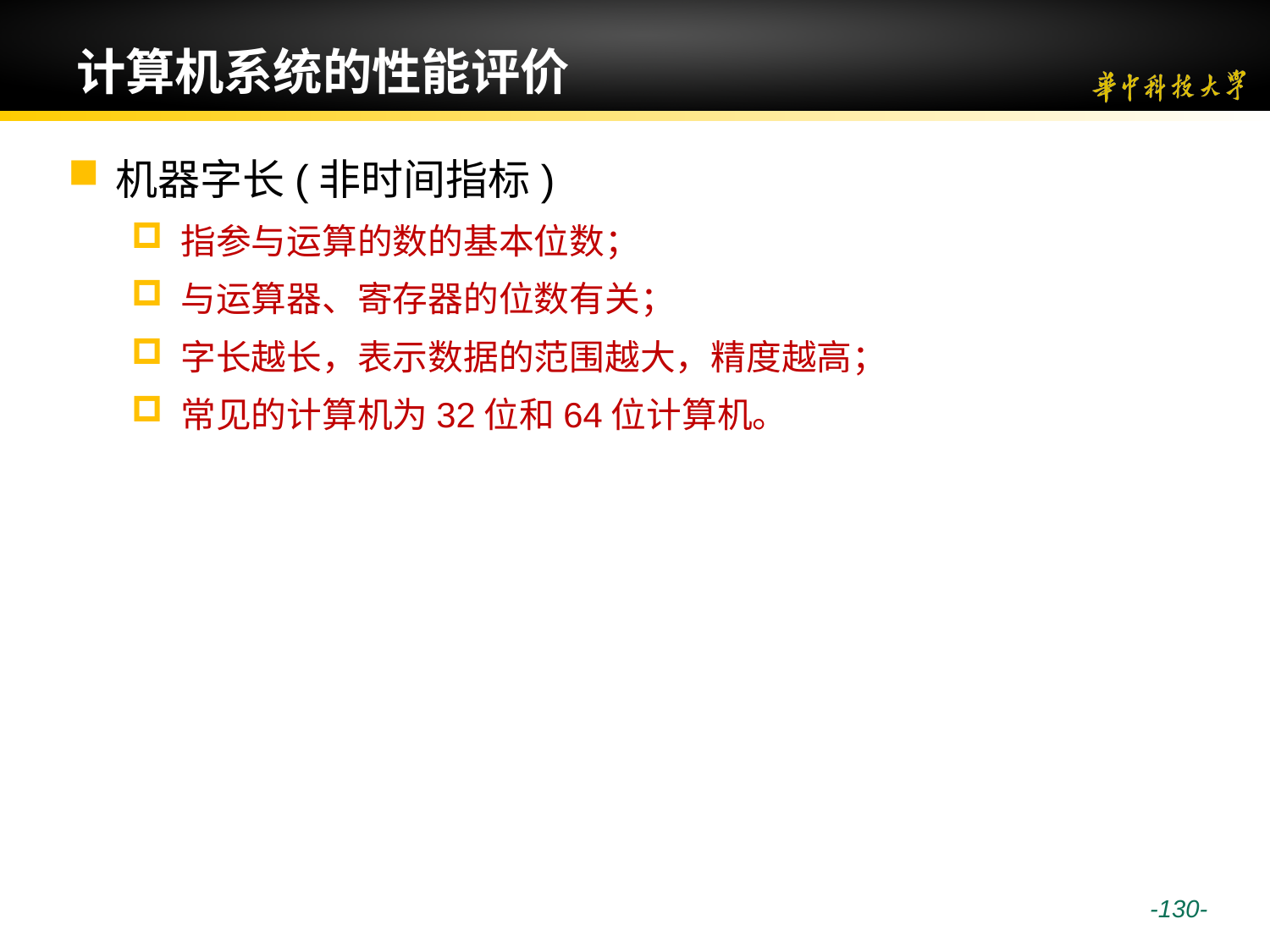

# 计算机系统的性能评价
机器字长(非时间指标)
指参与运算的数的基本位数；
与运算器、寄存器的位数有关；
字长越长，表示数据的范围越大，精度越高；
常见的计算机为32位和64位计算机。

 -130-